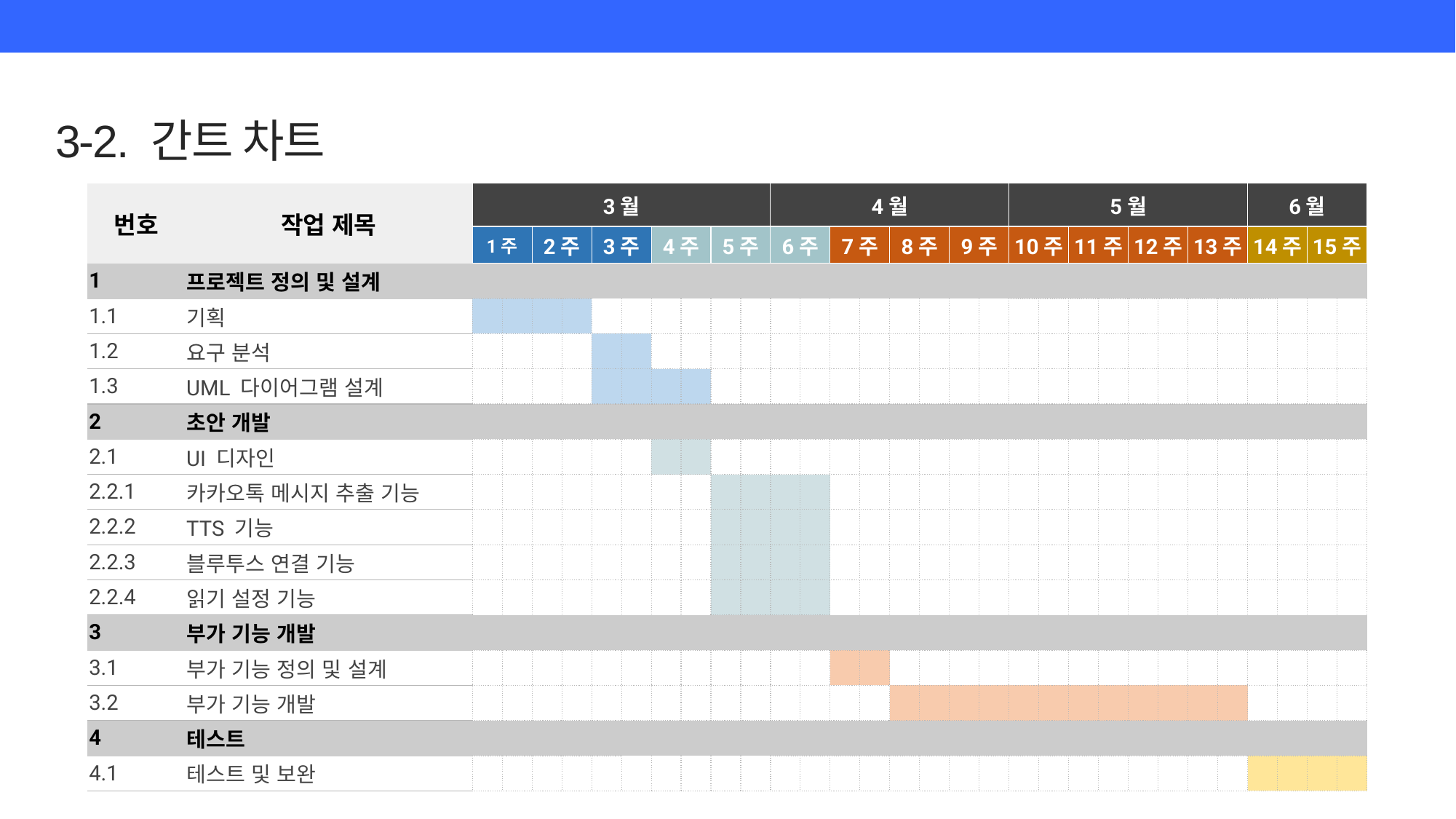

3-2. 간트 차트
| 번호 | 작업 제목 | 3월 |  |  |  |  |  |  |  |  |  | 4월 |  |  |  |  |  |  |  | 5월 |  |  |  |  |  |  |  | 6월 |  |  |  |
| --- | --- | --- | --- | --- | --- | --- | --- | --- | --- | --- | --- | --- | --- | --- | --- | --- | --- | --- | --- | --- | --- | --- | --- | --- | --- | --- | --- | --- | --- | --- | --- |
|  |  | 1주 |  | 2주 |  | 3주 |  | 4주 |  | 5주 |  | 6주 |  | 7주 |  | 8주 |  | 9주 |  | 10주 |  | 11주 |  | 12주 |  | 13주 |  | 14주 |  | 15주 |  |
| 1 | 프로젝트 정의 및 설계 |  |  |  |  |  |  |  |  |  |  |  |  |  |  |  |  |  |  |  |  |  |  |  |  |  |  |  |  |  |  |
| 1.1 | 기획 |  |  |  |  |  |  |  |  |  |  |  |  |  |  |  |  |  |  |  |  |  |  |  |  |  |  |  |  |  |  |
| 1.2 | 요구 분석 |  |  |  |  |  |  |  |  |  |  |  |  |  |  |  |  |  |  |  |  |  |  |  |  |  |  |  |  |  |  |
| 1.3 | UML 다이어그램 설계 |  |  |  |  |  |  |  |  |  |  |  |  |  |  |  |  |  |  |  |  |  |  |  |  |  |  |  |  |  |  |
| 2 | 초안 개발 |  |  |  |  |  |  |  |  |  |  |  |  |  |  |  |  |  |  |  |  |  |  |  |  |  |  |  |  |  |  |
| 2.1 | UI 디자인 |  |  |  |  |  |  |  |  |  |  |  |  |  |  |  |  |  |  |  |  |  |  |  |  |  |  |  |  |  |  |
| 2.2.1 | 카카오톡 메시지 추출 기능 |  |  |  |  |  |  |  |  |  |  |  |  |  |  |  |  |  |  |  |  |  |  |  |  |  |  |  |  |  |  |
| 2.2.2 | TTS 기능 |  |  |  |  |  |  |  |  |  |  |  |  |  |  |  |  |  |  |  |  |  |  |  |  |  |  |  |  |  |  |
| 2.2.3 | 블루투스 연결 기능 |  |  |  |  |  |  |  |  |  |  |  |  |  |  |  |  |  |  |  |  |  |  |  |  |  |  |  |  |  |  |
| 2.2.4 | 읽기 설정 기능 |  |  |  |  |  |  |  |  |  |  |  |  |  |  |  |  |  |  |  |  |  |  |  |  |  |  |  |  |  |  |
| 3 | 부가 기능 개발 |  |  |  |  |  |  |  |  |  |  |  |  |  |  |  |  |  |  |  |  |  |  |  |  |  |  |  |  |  |  |
| 3.1 | 부가 기능 정의 및 설계 |  |  |  |  |  |  |  |  |  |  |  |  |  |  |  |  |  |  |  |  |  |  |  |  |  |  |  |  |  |  |
| 3.2 | 부가 기능 개발 |  |  |  |  |  |  |  |  |  |  |  |  |  |  |  |  |  |  |  |  |  |  |  |  |  |  |  |  |  |  |
| 4 | 테스트 |  |  |  |  |  |  |  |  |  |  |  |  |  |  |  |  |  |  |  |  |  |  |  |  |  |  |  |  |  |  |
| 4.1 | 테스트 및 보완 |  |  |  |  |  |  |  |  |  |  |  |  |  |  |  |  |  |  |  |  |  |  |  |  |  |  |  |  |  |  |